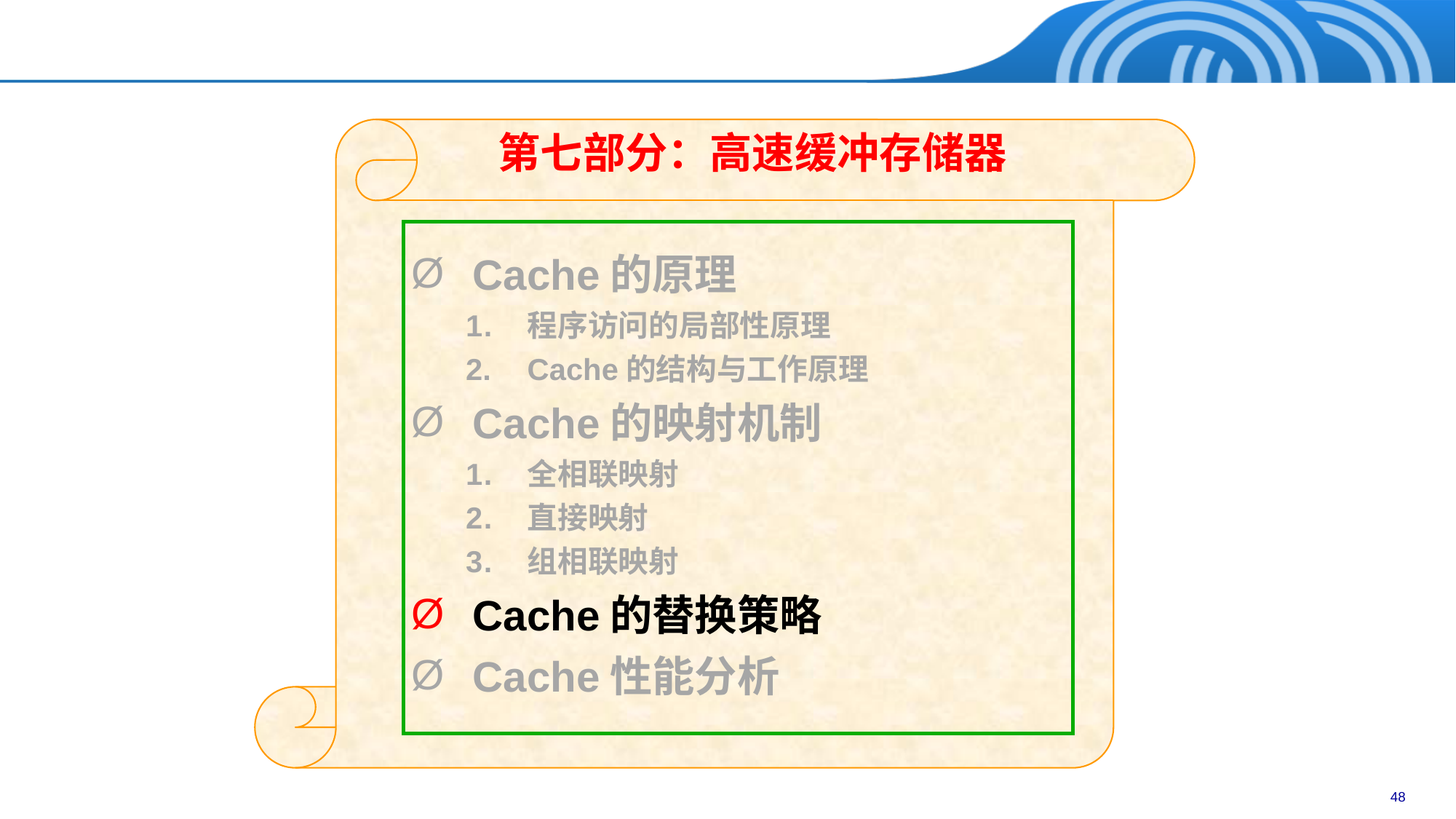

Cache的原理
程序访问的局部性原理
Cache的结构与工作原理
Cache的映射机制
全相联映射
直接映射
组相联映射
Cache的替换策略
Cache性能分析
第七部分：高速缓冲存储器